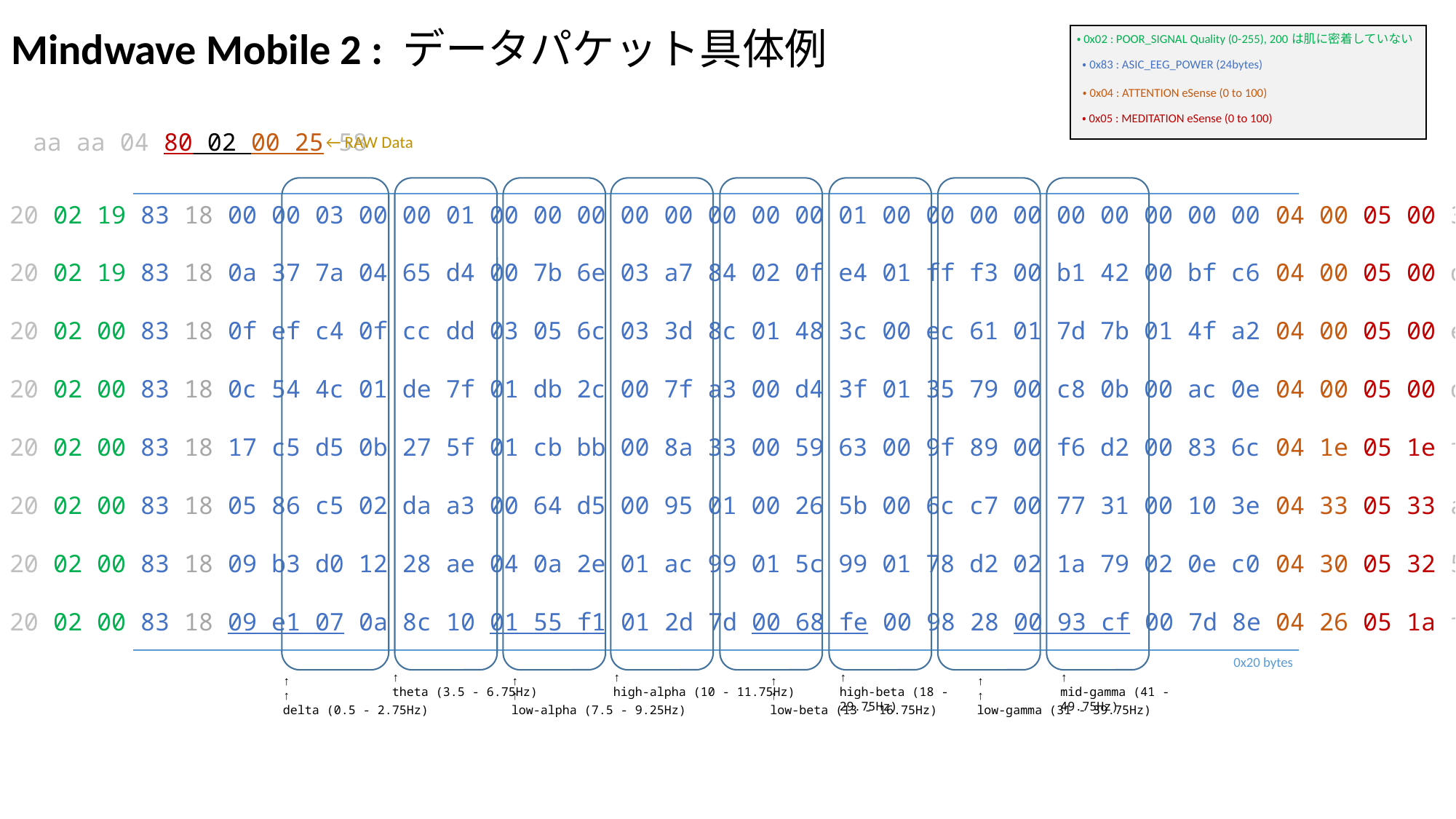

Mindwave Mobile 2 : データパケット具体例

・0x02 : POOR_SIGNAL Quality (0-255), 200は肌に密着していない
・0x83 : ASIC_EEG_POWER (24bytes)
・0x04 : ATTENTION eSense (0 to 100)
・0x05 : MEDITATION eSense (0 to 100)
aa aa 04 80 02 00 25 58
← RAW Data

 aa aa 20 02 19 83 18 00 00 03 00 00 01 00 00 00 00 00 00 00 00 01 00 00 00 00 00 00 00 00 00 04 00 05 00 3b

 aa aa 20 02 19 83 18 0a 37 7a 04 65 d4 00 7b 6e 03 a7 84 02 0f e4 01 ff f3 00 b1 42 00 bf c6 04 00 05 00 d1

 aa aa 20 02 00 83 18 0f ef c4 0f cc dd 03 05 6c 03 3d 8c 01 48 3c 00 ec 61 01 7d 7b 01 4f a2 04 00 05 00 e2

 aa aa 20 02 00 83 18 0c 54 4c 01 de 7f 01 db 2c 00 7f a3 00 d4 3f 01 35 79 00 c8 0b 00 ac 0e 04 00 05 00 d6

 aa aa 20 02 00 83 18 17 c5 d5 0b 27 5f 01 cb bb 00 8a 33 00 59 63 00 9f 89 00 f6 d2 00 83 6c 04 1e 05 1e fc

 aa aa 20 02 00 83 18 05 86 c5 02 da a3 00 64 d5 00 95 01 00 26 5b 00 6c c7 00 77 31 00 10 3e 04 33 05 33 ab

 aa aa 20 02 00 83 18 09 b3 d0 12 28 ae 04 0a 2e 01 ac 99 01 5c 99 01 78 d2 02 1a 79 02 0e c0 04 30 05 32 5b

 aa aa 20 02 00 83 18 09 e1 07 0a 8c 10 01 55 f1 01 2d 7d 00 68 fe 00 98 28 00 93 cf 00 7d 8e 04 26 05 1a fd

0x20 bytes
↑
theta (3.5 - 6.75Hz)
↑
high-alpha (10 - 11.75Hz)
↑
high-beta (18 - 29.75Hz)
↑
mid-gamma (41 - 49.75Hz)
↑
↑
delta (0.5 - 2.75Hz)
↑
↑
low-alpha (7.5 - 9.25Hz)
↑
↑
low-beta (13 - 16.75Hz)
↑
↑
low-gamma (31 - 39.75Hz)